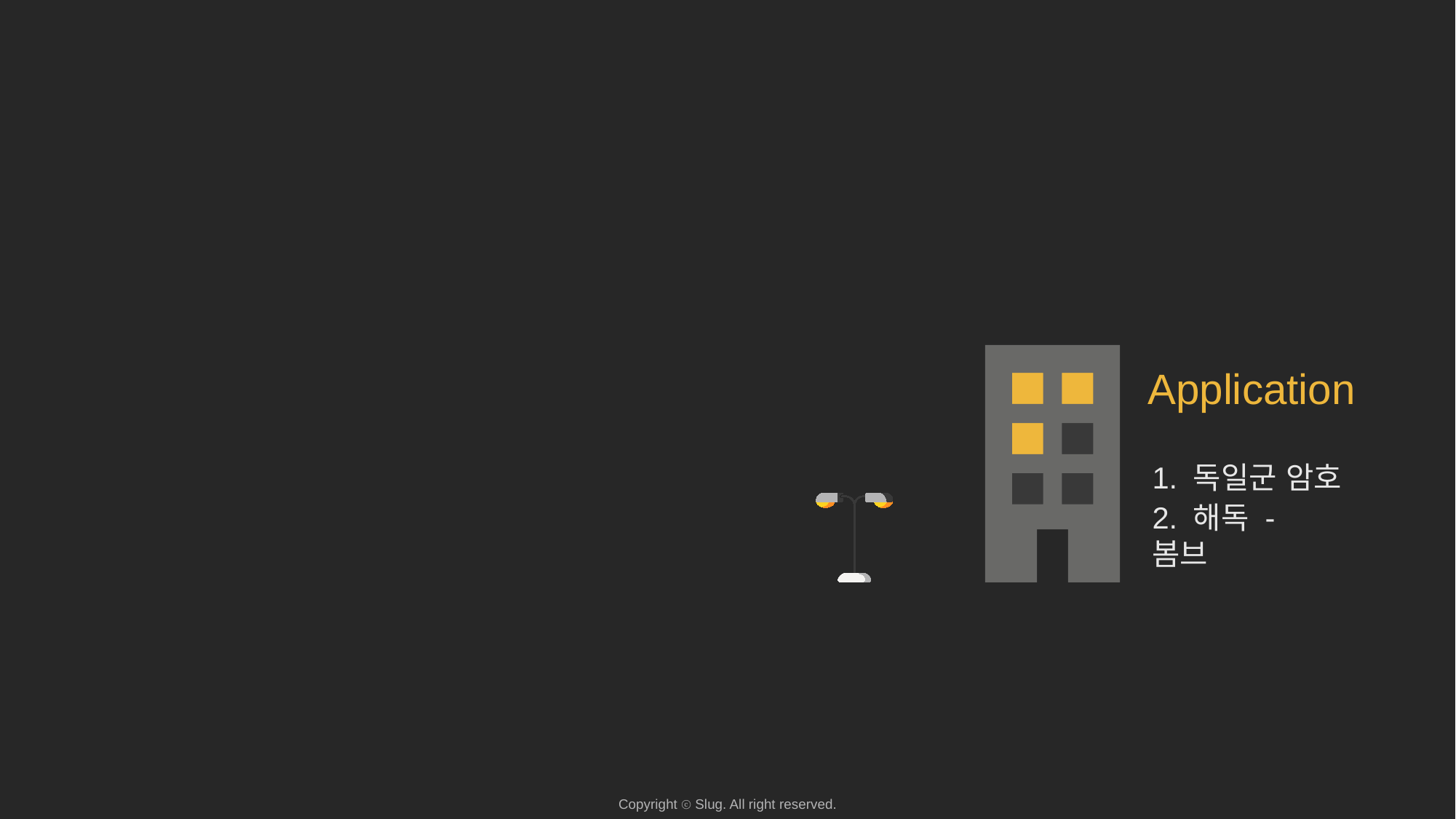

Application
1. 독일군 암호

2. 해독 - 봄브
Copyright ⓒ Slug. All right reserved.